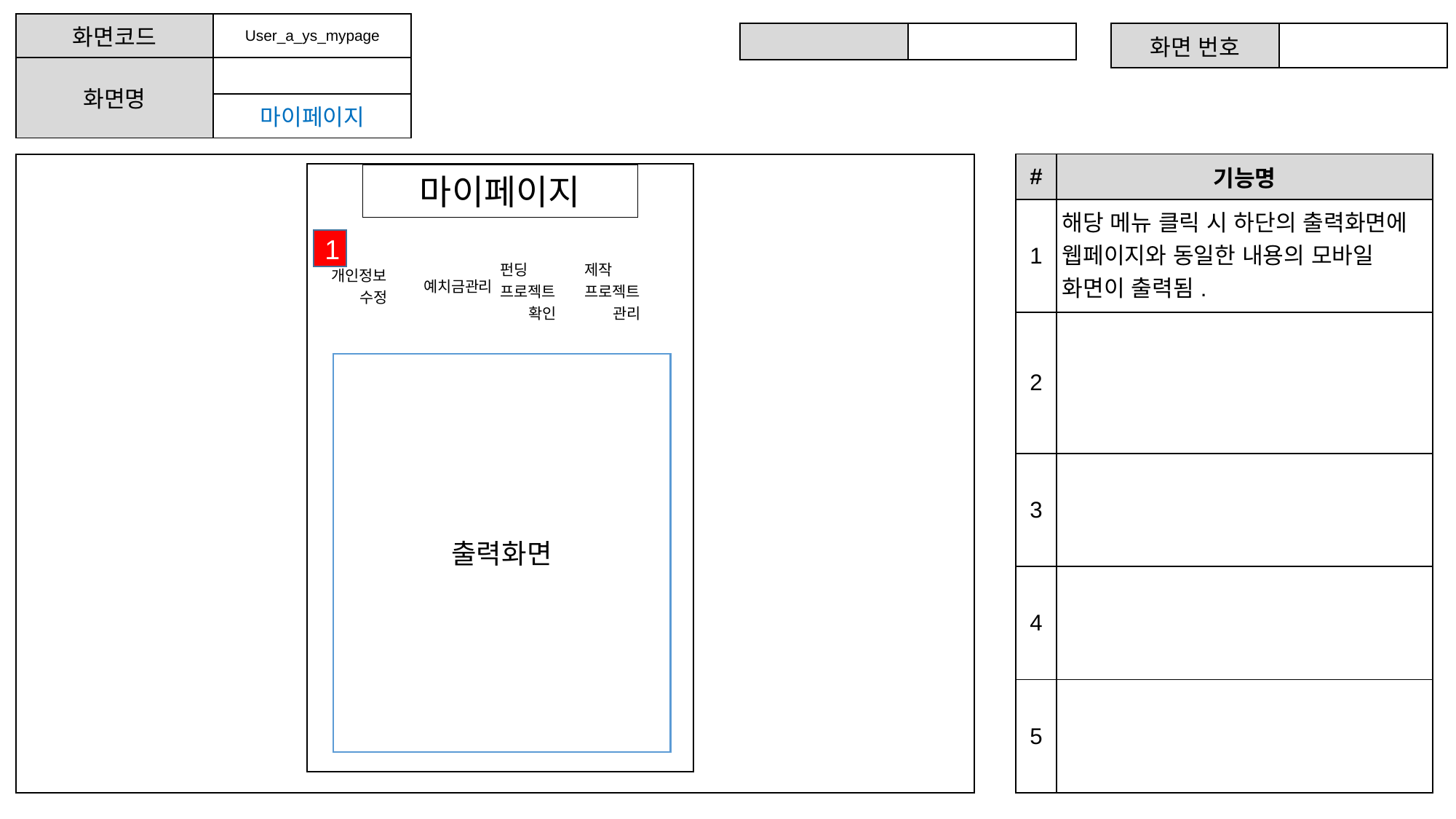

| 화면코드 | User\_a\_ys\_mypage |
| --- | --- |
| 화면명 |  |
|  | 마이페이지 |
|  |  |
| --- | --- |
| 화면 번호 |  |
| --- | --- |

| # | 기능명 |
| --- | --- |
| 1 | 해당 메뉴 클릭 시 하단의 출력화면에 웹페이지와 동일한 내용의 모바일 화면이 출력됨. |
| 2 |  |
| 3 |  |
| 4 |  |
| 5 |  |

마이페이지
1

| 개인정보 수정 | 예치금관리 | 펀딩 프로젝트 확인 | 제작 프로젝트 관리 |
| --- | --- | --- | --- |
출력화면